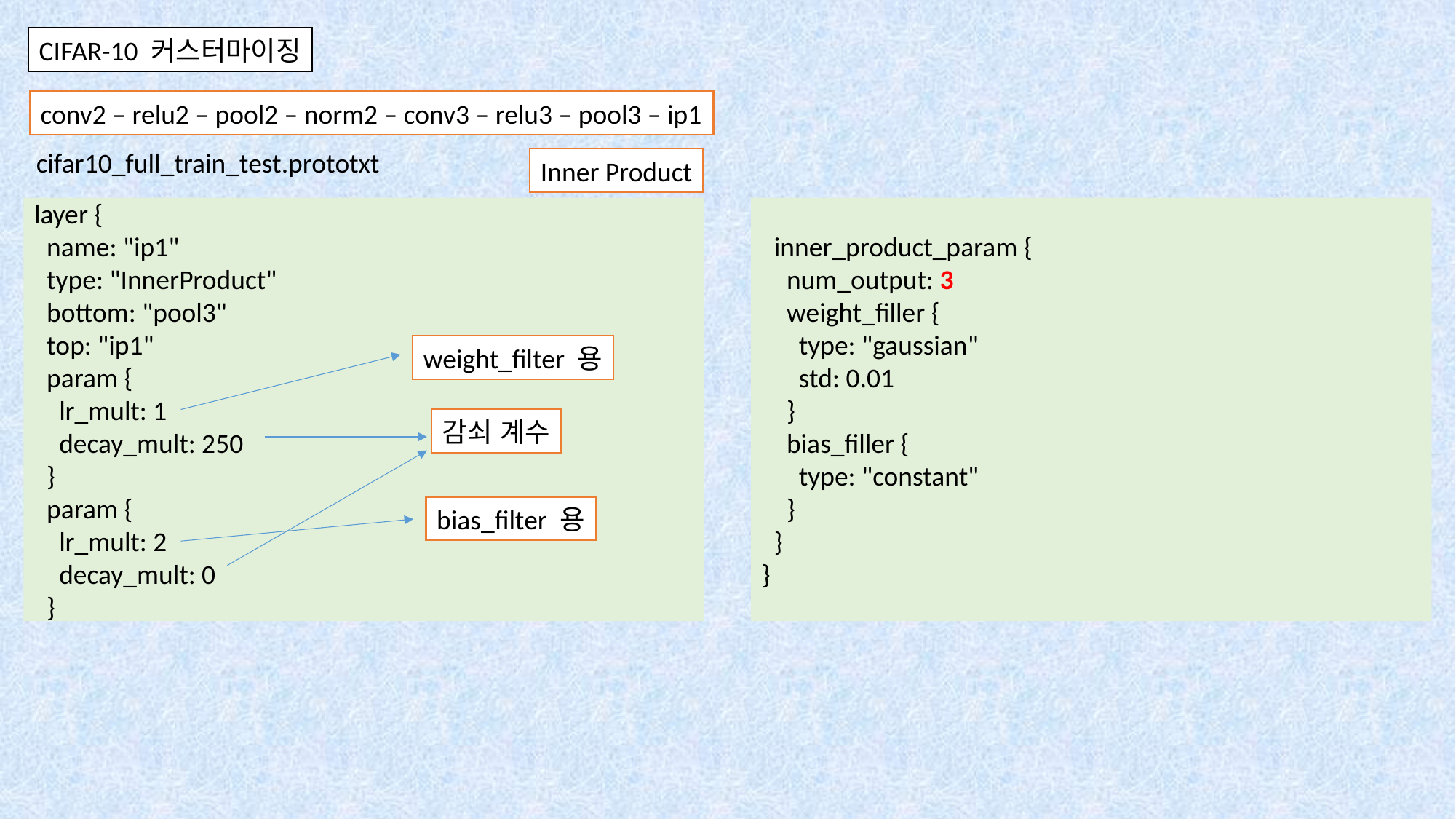

CIFAR-10 커스터마이징
conv2 – relu2 – pool2 – norm2 – conv3 – relu3 – pool3 – ip1
cifar10_full_train_test.prototxt
Inner Product
layer {
  name: "ip1"
  type: "InnerProduct"
  bottom: "pool3"
  top: "ip1"
  param {
    lr_mult: 1
    decay_mult: 250
  }
  param {
    lr_mult: 2
    decay_mult: 0
  }
  inner_product_param {
    num_output: 3
    weight_filler {
      type: "gaussian"
      std: 0.01
    }
    bias_filler {
      type: "constant"
    }
  }
}
weight_filter 용
감쇠 계수
bias_filter 용